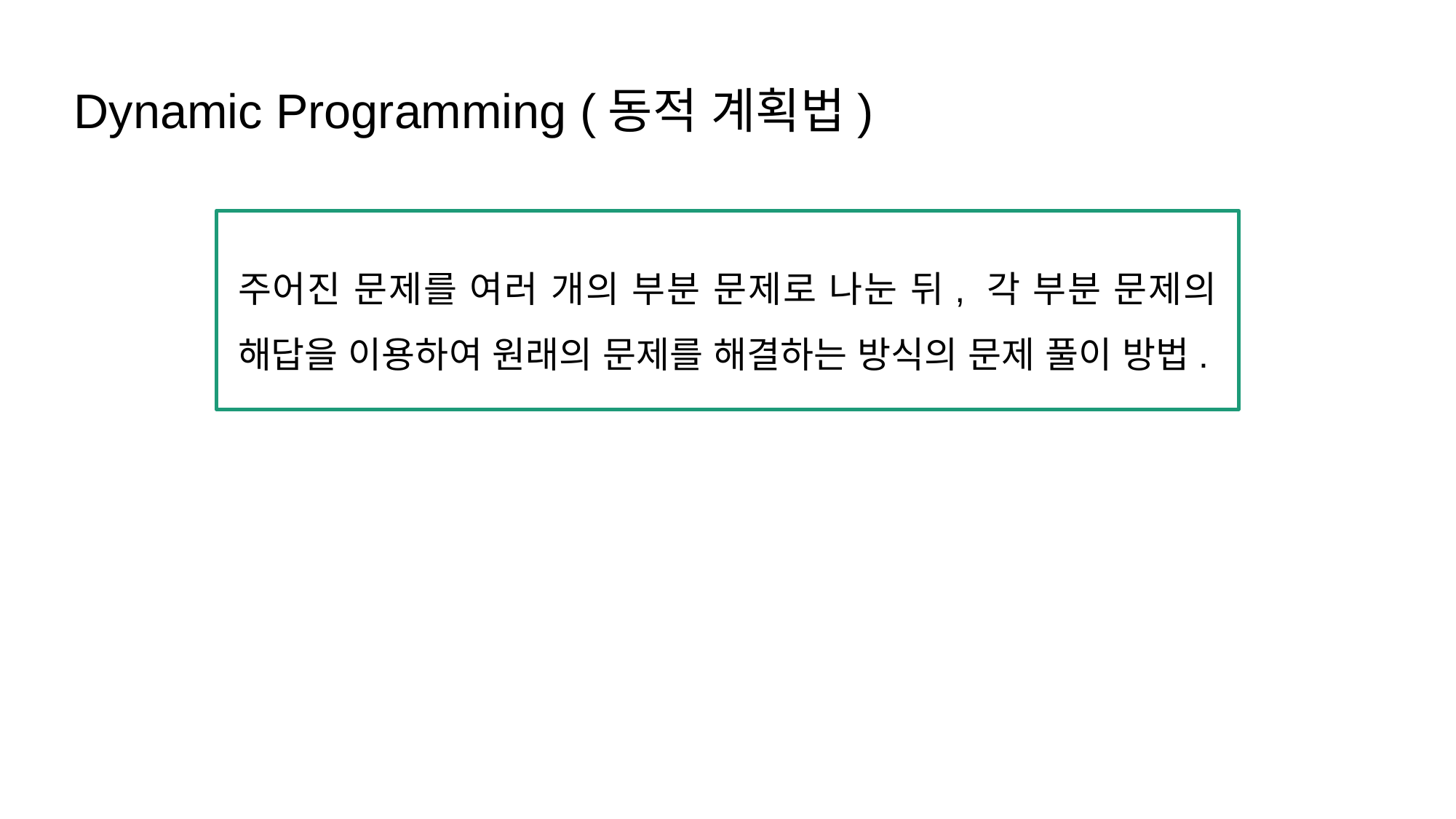

Dynamic Programming (동적 계획법)
주어진 문제를 여러 개의 부분 문제로 나눈 뒤, 각 부분 문제의 해답을 이용하여 원래의 문제를 해결하는 방식의 문제 풀이 방법.